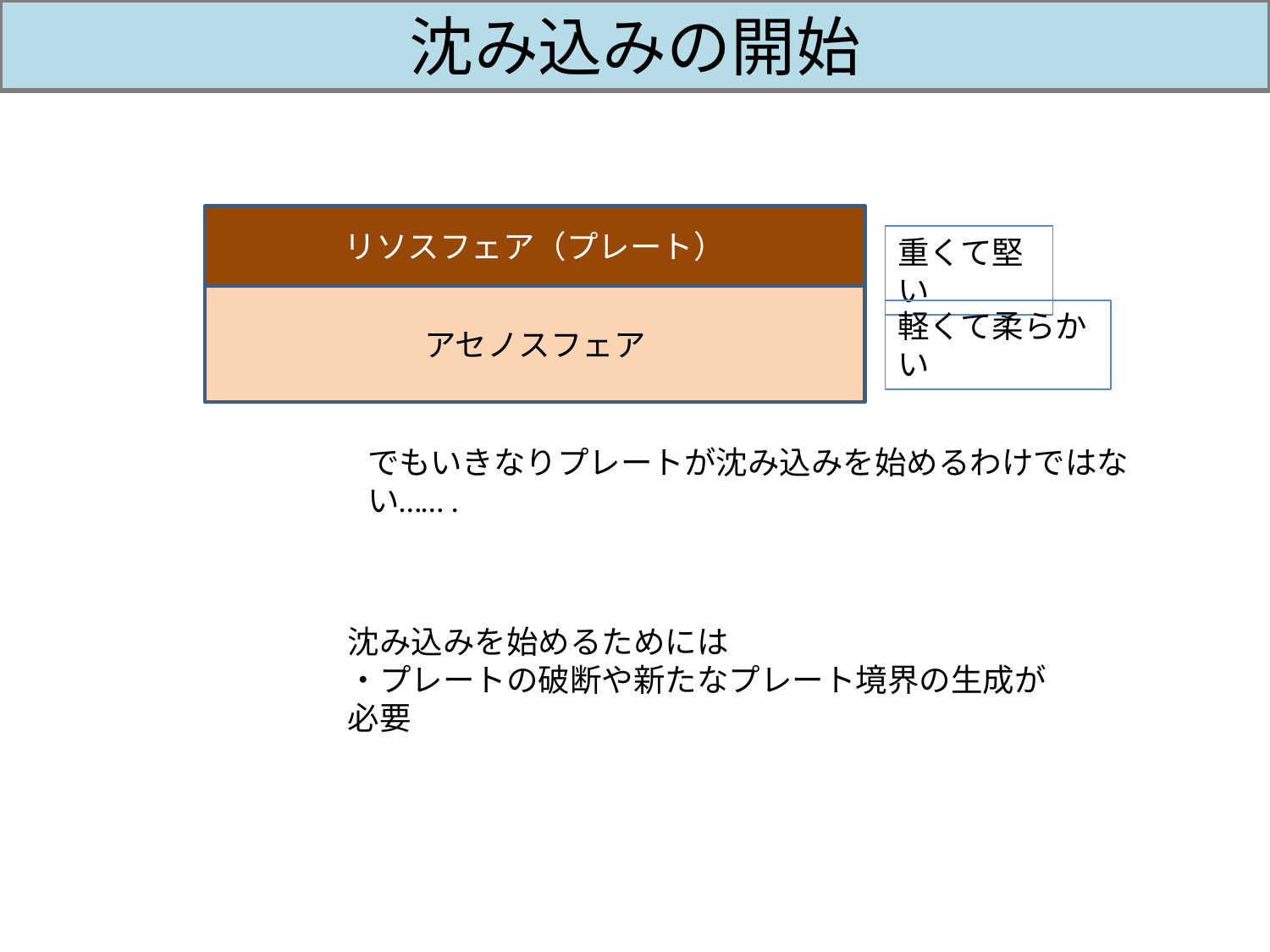

# 沈み込みの開始
リソスフェア（プレート）
重くて堅い
アセノスフェア
軽くて柔らかい
でもいきなりプレートが沈み込みを始めるわけではない…….
沈み込みを始めるためには
・プレートの破断や新たなプレート境界の生成が必要